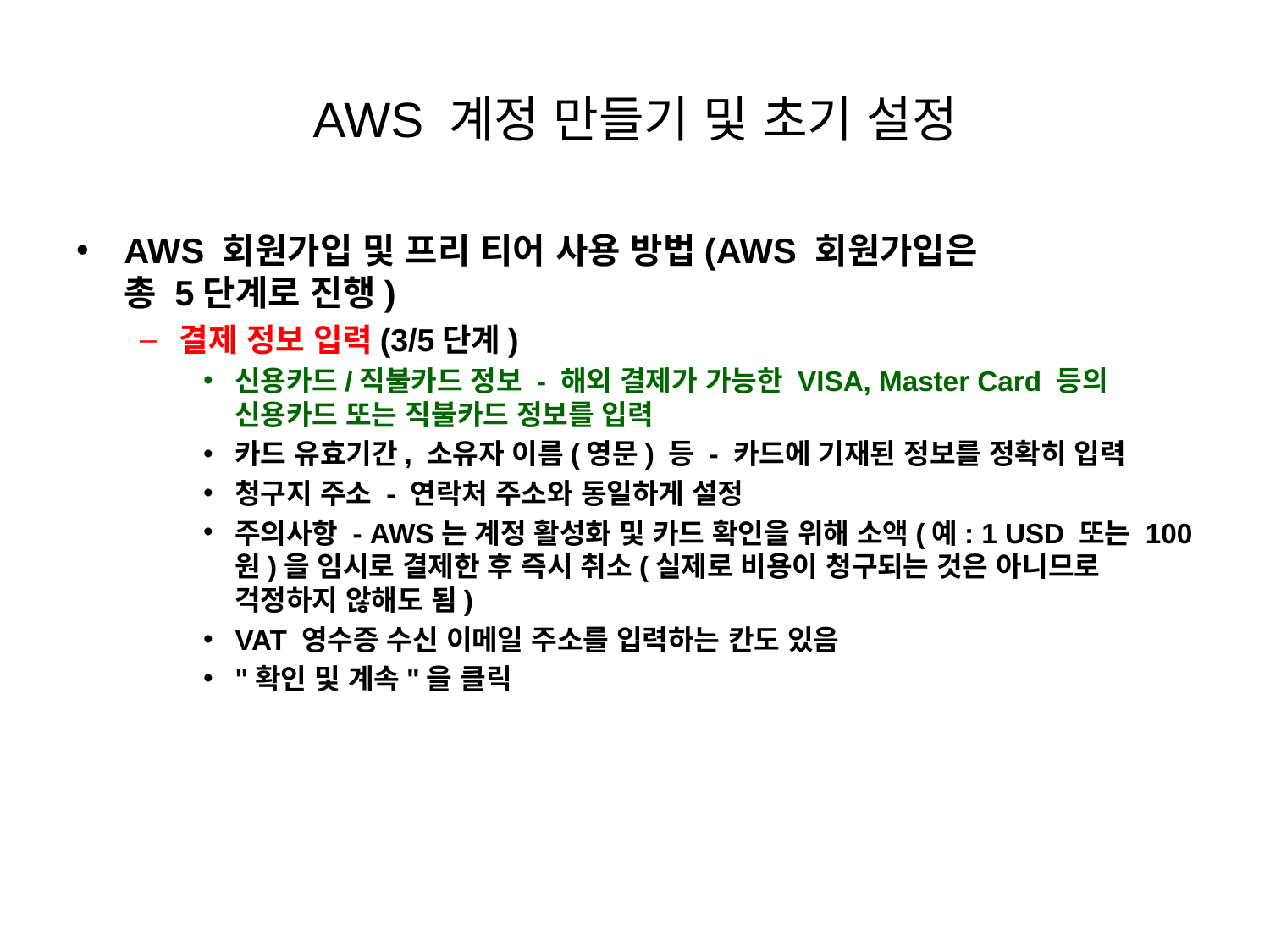

# AWS 계정 만들기 및 초기 설정
AWS 회원가입 및 프리 티어 사용 방법(AWS 회원가입은
총 5단계로 진행)
결제 정보 입력(3/5단계)
신용카드/직불카드 정보 - 해외 결제가 가능한 VISA, Master Card 등의
신용카드 또는 직불카드 정보를 입력
카드 유효기간, 소유자 이름(영문) 등 - 카드에 기재된 정보를 정확히 입력
청구지 주소 - 연락처 주소와 동일하게 설정
주의사항 - AWS는 계정 활성화 및 카드 확인을 위해 소액(예: 1 USD 또는 100원)을 임시로 결제한 후 즉시 취소(실제로 비용이 청구되는 것은 아니므로 걱정하지 않해도 됨)
VAT 영수증 수신 이메일 주소를 입력하는 칸도 있음
"확인 및 계속"을 클릭